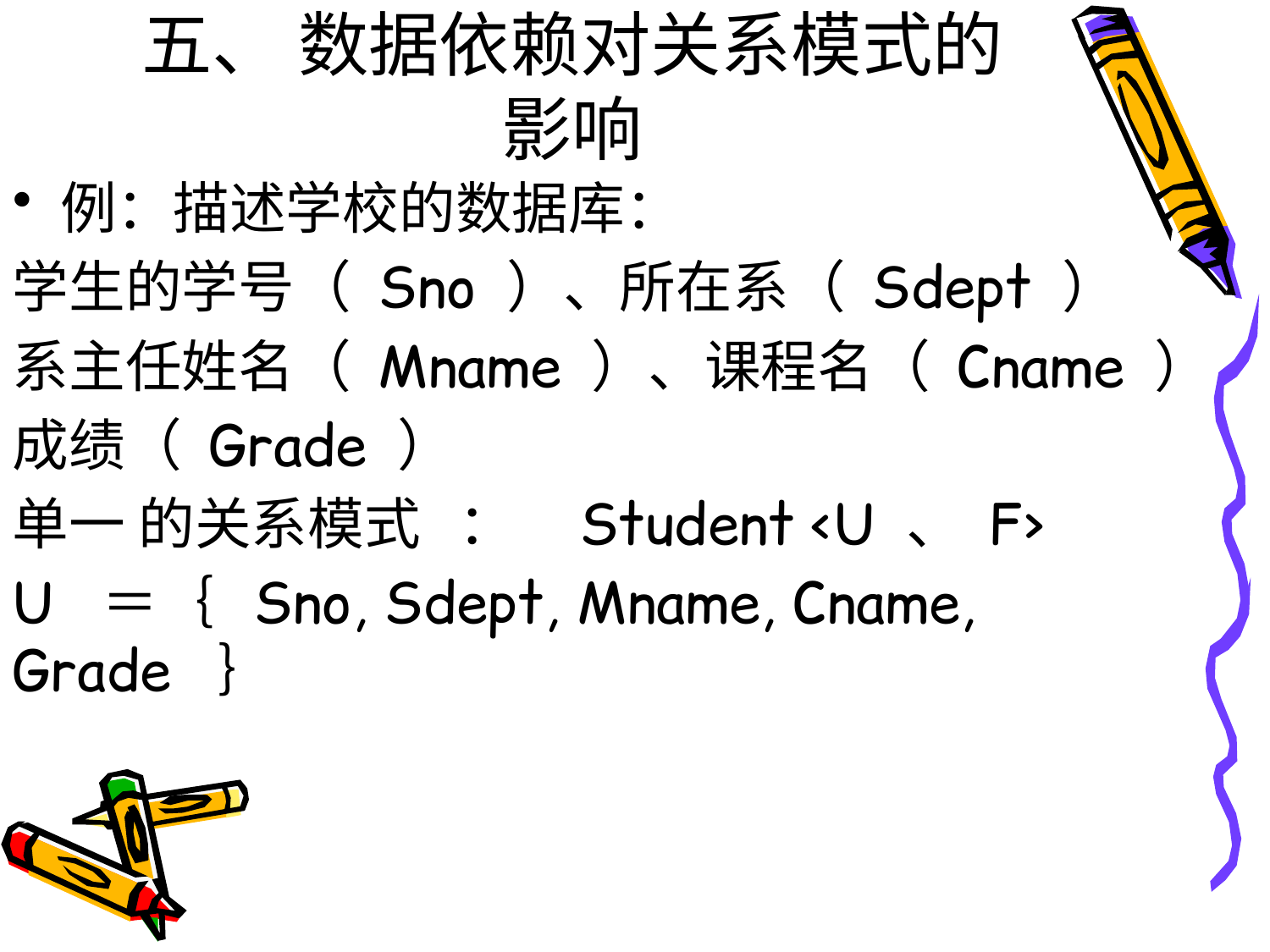

# 五、 数据依赖对关系模式的影响
例：描述学校的数据库：
学生的学号（ Sno ）、所在系（ Sdept ）
系主任姓名（ Mname ）、课程名（ Cname ）
成绩（ Grade ）
单一 的关系模式   ：    Student <U 、 F>
U  ＝｛  Sno, Sdept, Mname, Cname, Grade  ｝